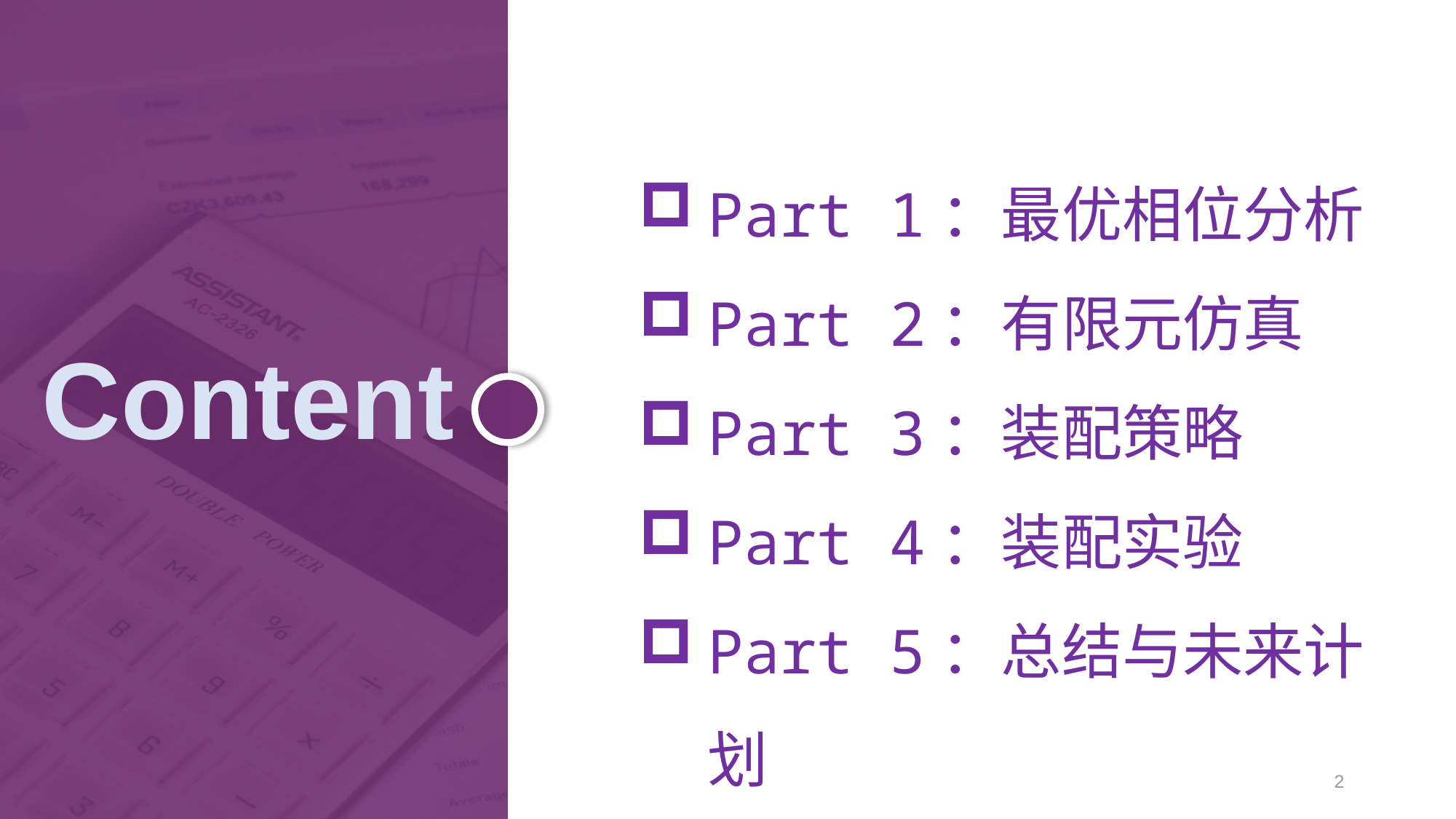

Part 1：最优相位分析
Part 2：有限元仿真
Part 3：装配策略
Part 4：装配实验
Part 5：总结与未来计划
Content
2